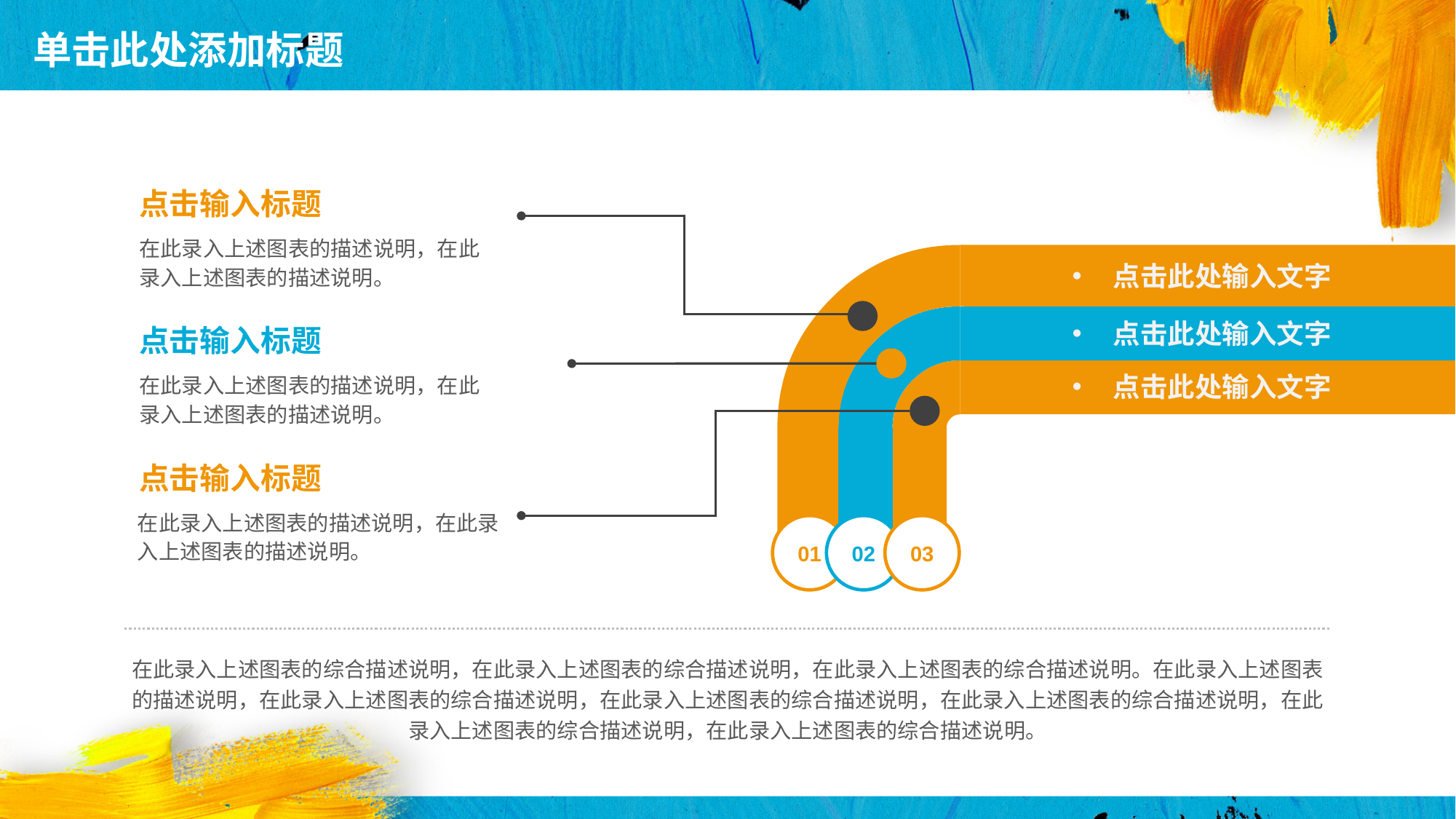

# 单击此处添加标题
点击输入标题
在此录入上述图表的描述说明，在此录入上述图表的描述说明。

点击此处输入文字

点击此处输入文字
点击输入标题

在此录入上述图表的描述说明，在此录入上述图表的描述说明。
点击此处输入文字

点击输入标题
在此录入上述图表的描述说明，在此录入上述图表的描述说明。
01
02
03
在此录入上述图表的综合描述说明，在此录入上述图表的综合描述说明，在此录入上述图表的综合描述说明。在此录入上述图表的描述说明，在此录入上述图表的综合描述说明，在此录入上述图表的综合描述说明，在此录入上述图表的综合描述说明，在此录入上述图表的综合描述说明，在此录入上述图表的综合描述说明。